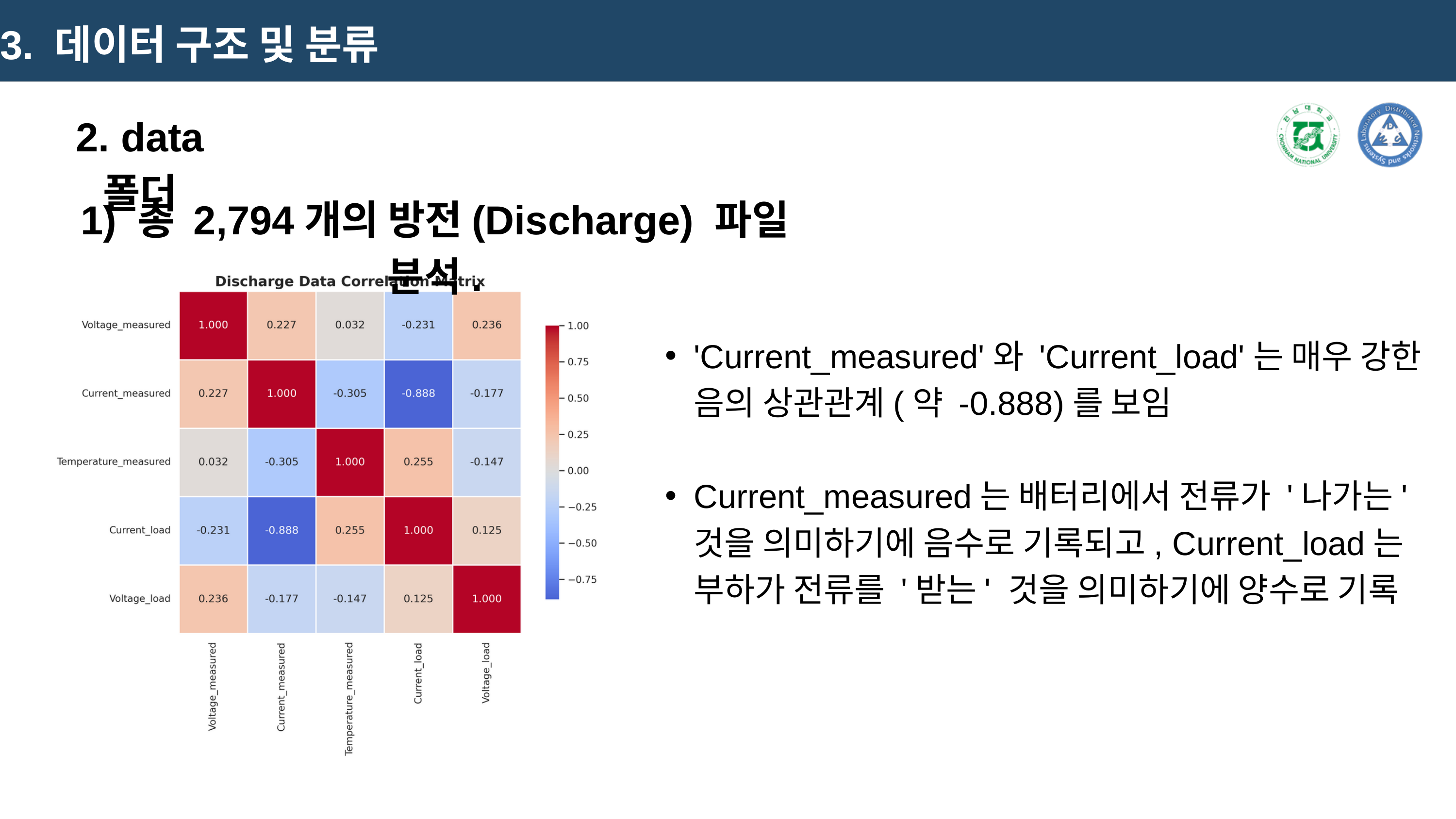

3. 데이터 구조 및 분류
2. data 폴더
1) 총 2,794개의 방전(Discharge) 파일 분석.

'Current_measured'와 'Current_load'는 매우 강한 음의 상관관계(약 -0.888)를 보임

Current_measured는 배터리에서 전류가 '나가는' 것을 의미하기에 음수로 기록되고, Current_load는 부하가 전류를 '받는' 것을 의미하기에 양수로 기록